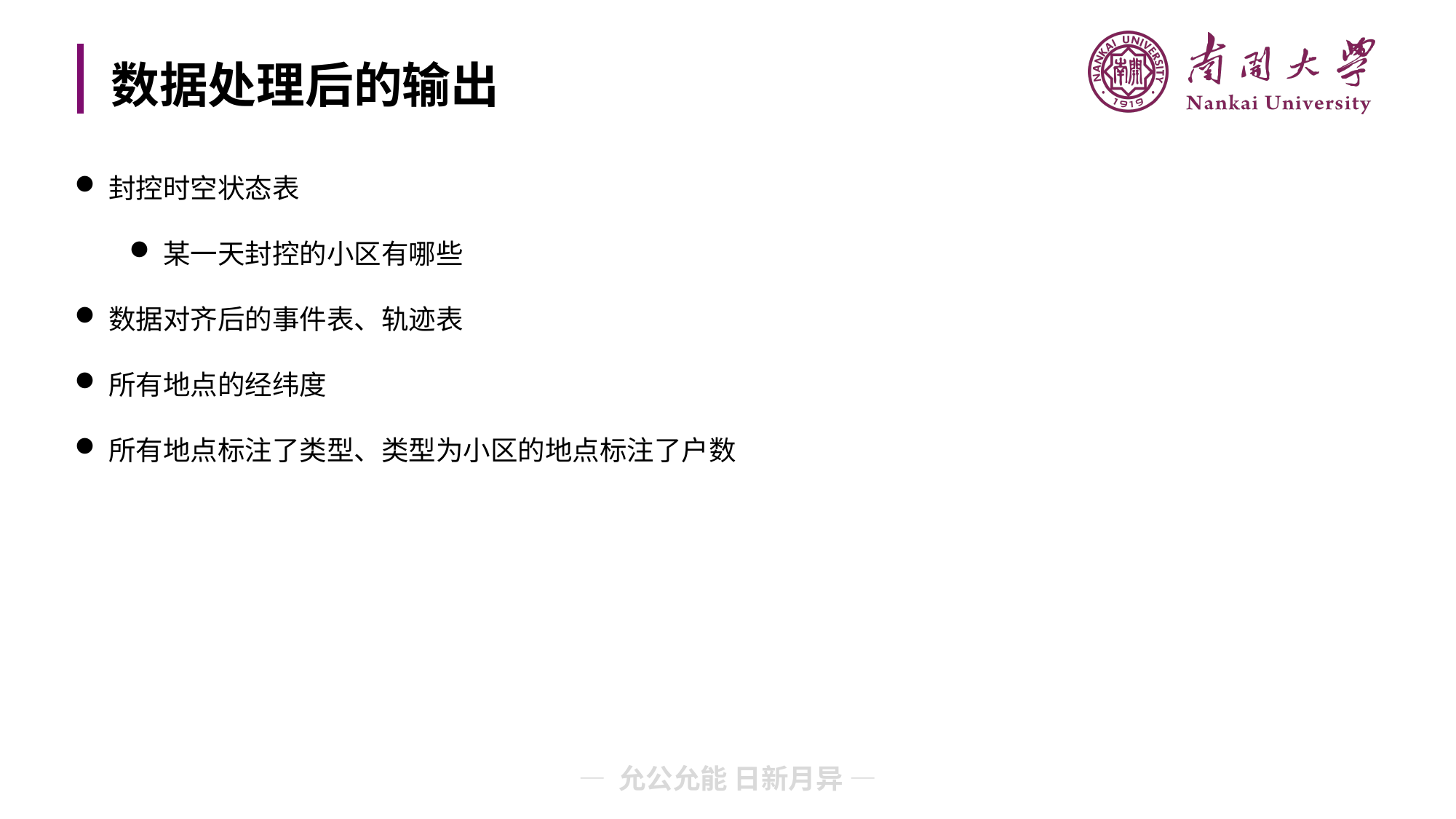

# 数据处理后的输出

封控时空状态表

某一天封控的小区有哪些

数据对齐后的事件表、轨迹表

所有地点的经纬度

所有地点标注了类型、类型为小区的地点标注了户数